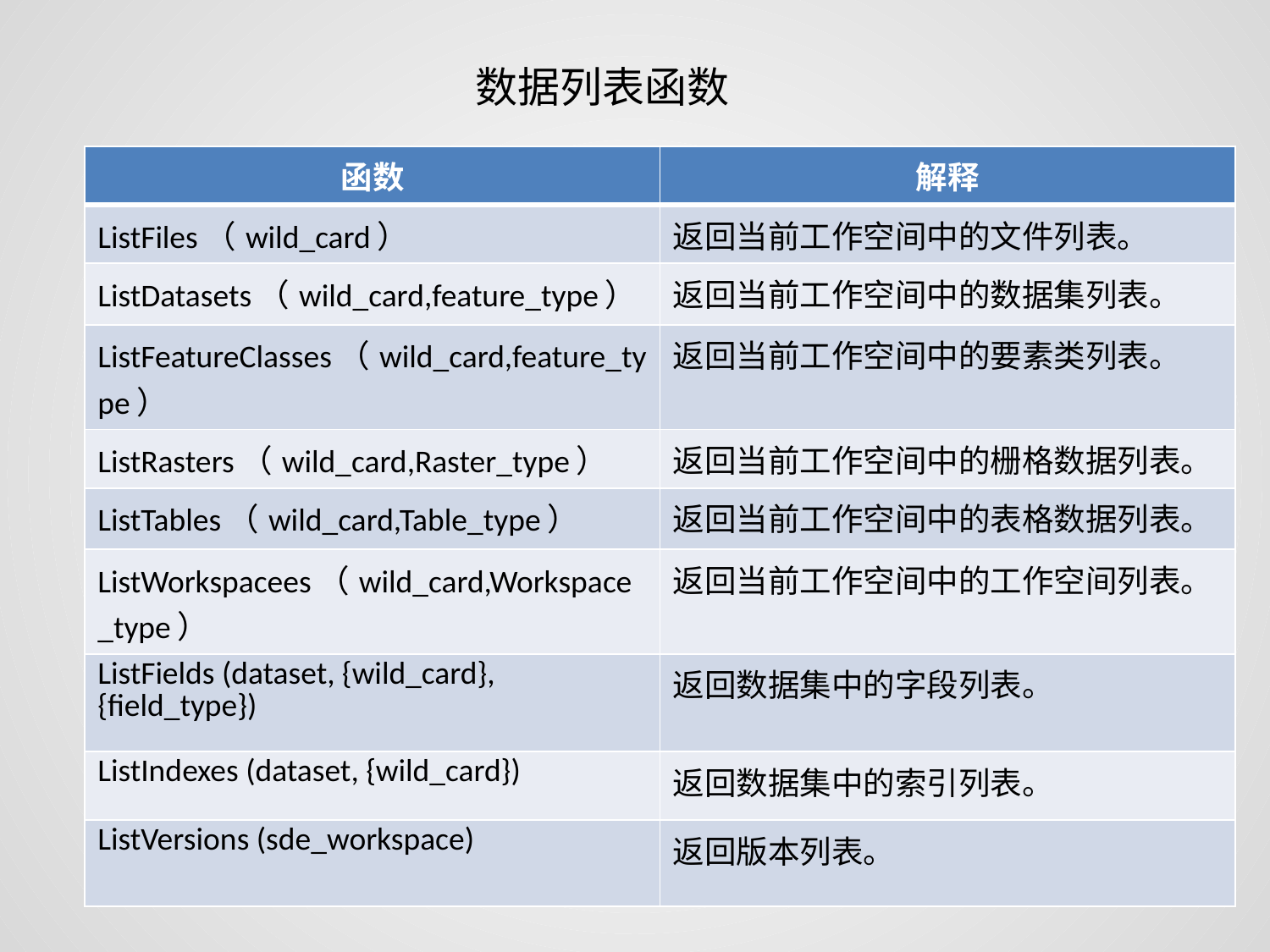

数据列表函数
| 函数 | 解释 |
| --- | --- |
| ListFiles（wild\_card） | 返回当前工作空间中的文件列表。 |
| ListDatasets（wild\_card,feature\_type） | 返回当前工作空间中的数据集列表。 |
| ListFeatureClasses（wild\_card,feature\_type） | 返回当前工作空间中的要素类列表。 |
| ListRasters（wild\_card,Raster\_type） | 返回当前工作空间中的栅格数据列表。 |
| ListTables（wild\_card,Table\_type） | 返回当前工作空间中的表格数据列表。 |
| ListWorkspacees（wild\_card,Workspace\_type） | 返回当前工作空间中的工作空间列表。 |
| ListFields (dataset, {wild\_card}, {field\_type}) | 返回数据集中的字段列表。 |
| ListIndexes (dataset, {wild\_card}) | 返回数据集中的索引列表。 |
| ListVersions (sde\_workspace) | 返回版本列表。 |